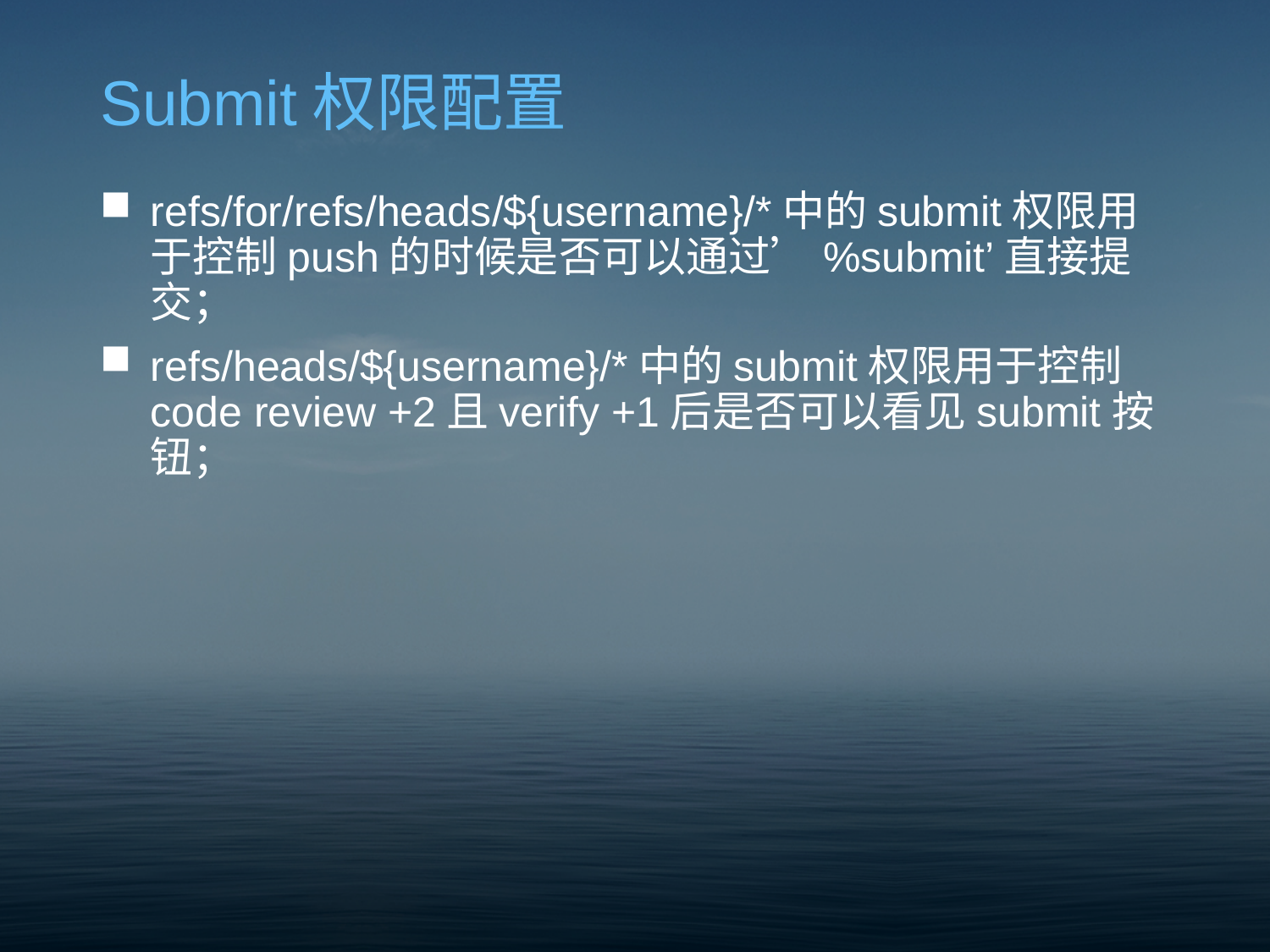

# Submit权限配置
refs/for/refs/heads/${username}/*中的submit权限用于控制push的时候是否可以通过’%submit’直接提交；
refs/heads/${username}/*中的submit权限用于控制code review +2且verify +1后是否可以看见submit按钮；